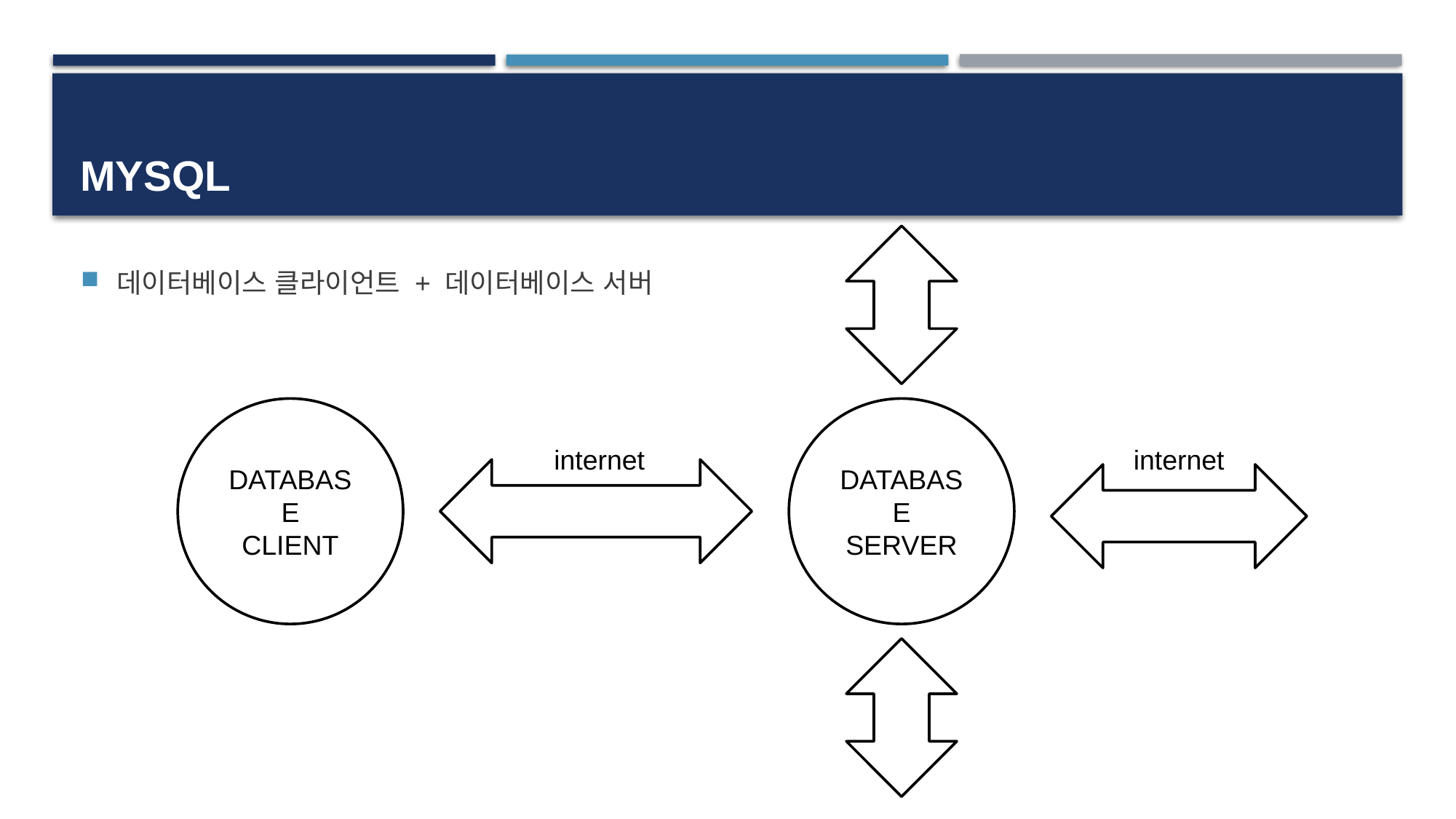

# mysql

DATABASE
CLIENT
DATABASE
SERVER

데이터베이스 클라이언트 + 데이터베이스 서버
internet
internet